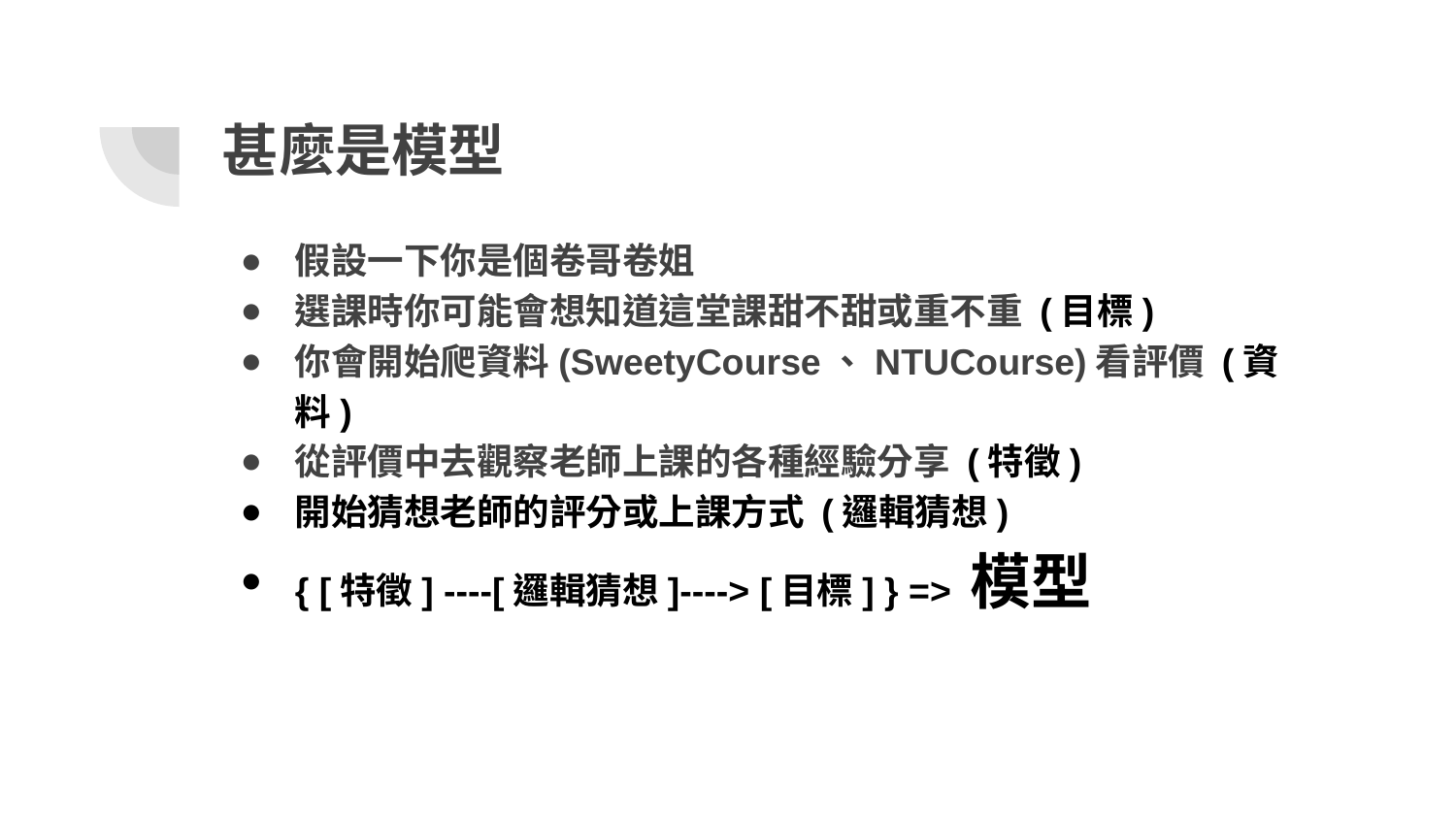

# 甚麼是模型
假設一下你是個卷哥卷姐
選課時你可能會想知道這堂課甜不甜或重不重 (目標)
你會開始爬資料(SweetyCourse、NTUCourse)看評價 (資料)
從評價中去觀察老師上課的各種經驗分享 (特徵)
開始猜想老師的評分或上課方式 (邏輯猜想)
{ [特徵] ----[邏輯猜想]----> [目標] } => 模型